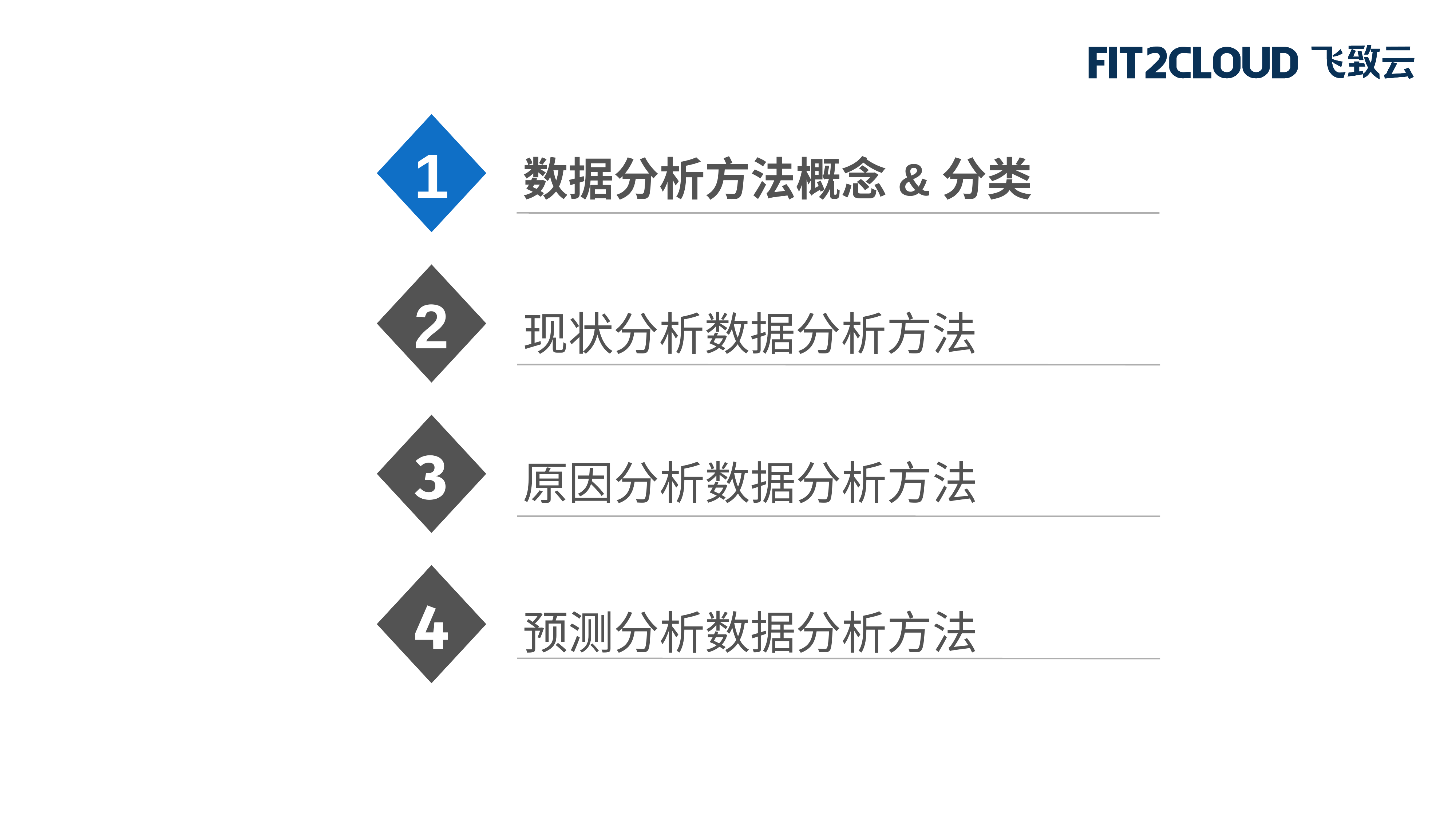

1
数据分析方法概念&分类

2
现状分析数据分析方法

3
原因分析数据分析方法

4
预测分析数据分析方法